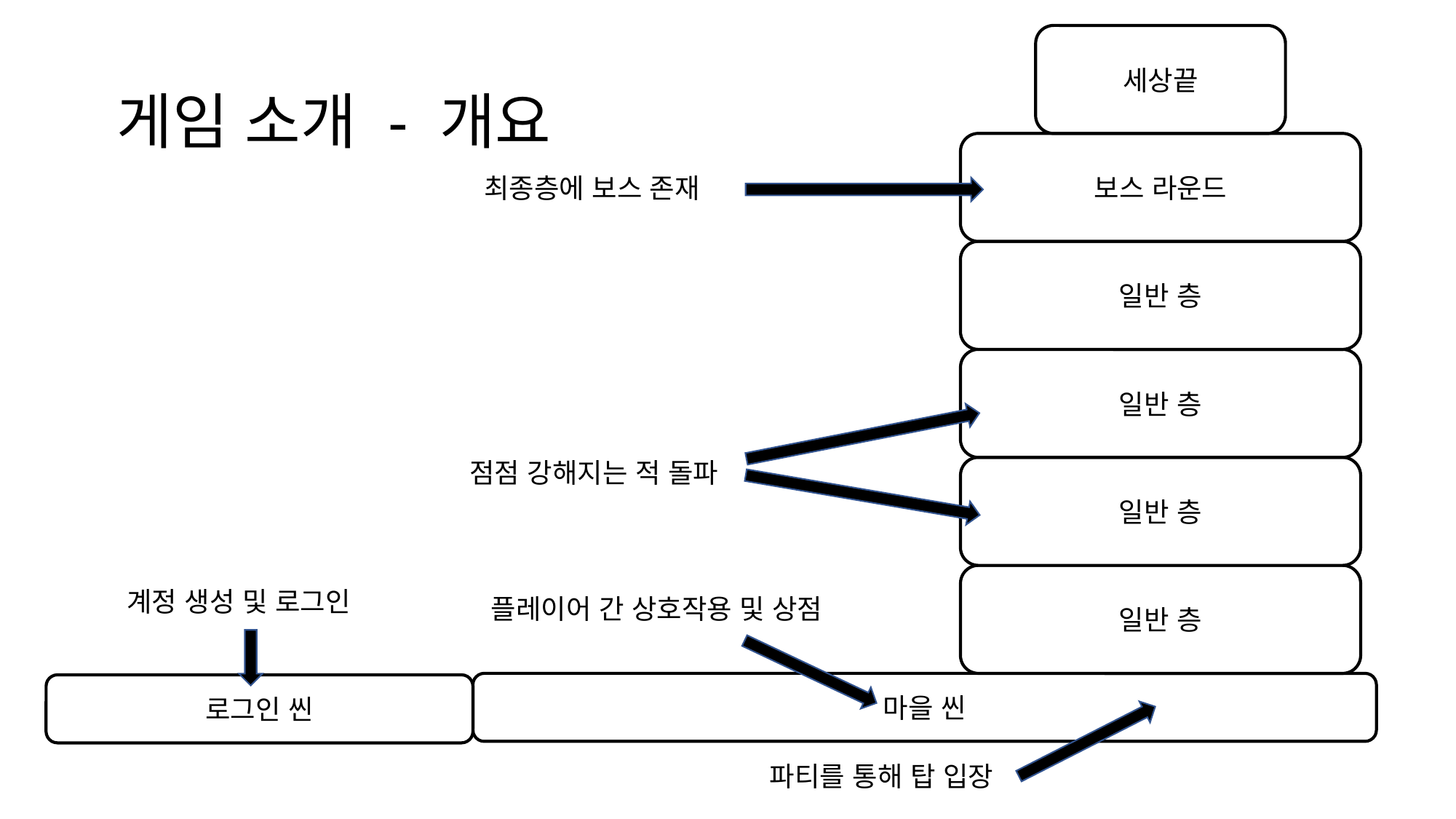

세상끝
게임 소개 - 개요
보스 라운드
최종층에 보스 존재

일반 층
일반 층

점점 강해지는 적 돌파
일반 층

일반 층
계정 생성 및 로그인
플레이어 간 상호작용 및 상점

마을 씬
로그인 씬

파티를 통해 탑 입장